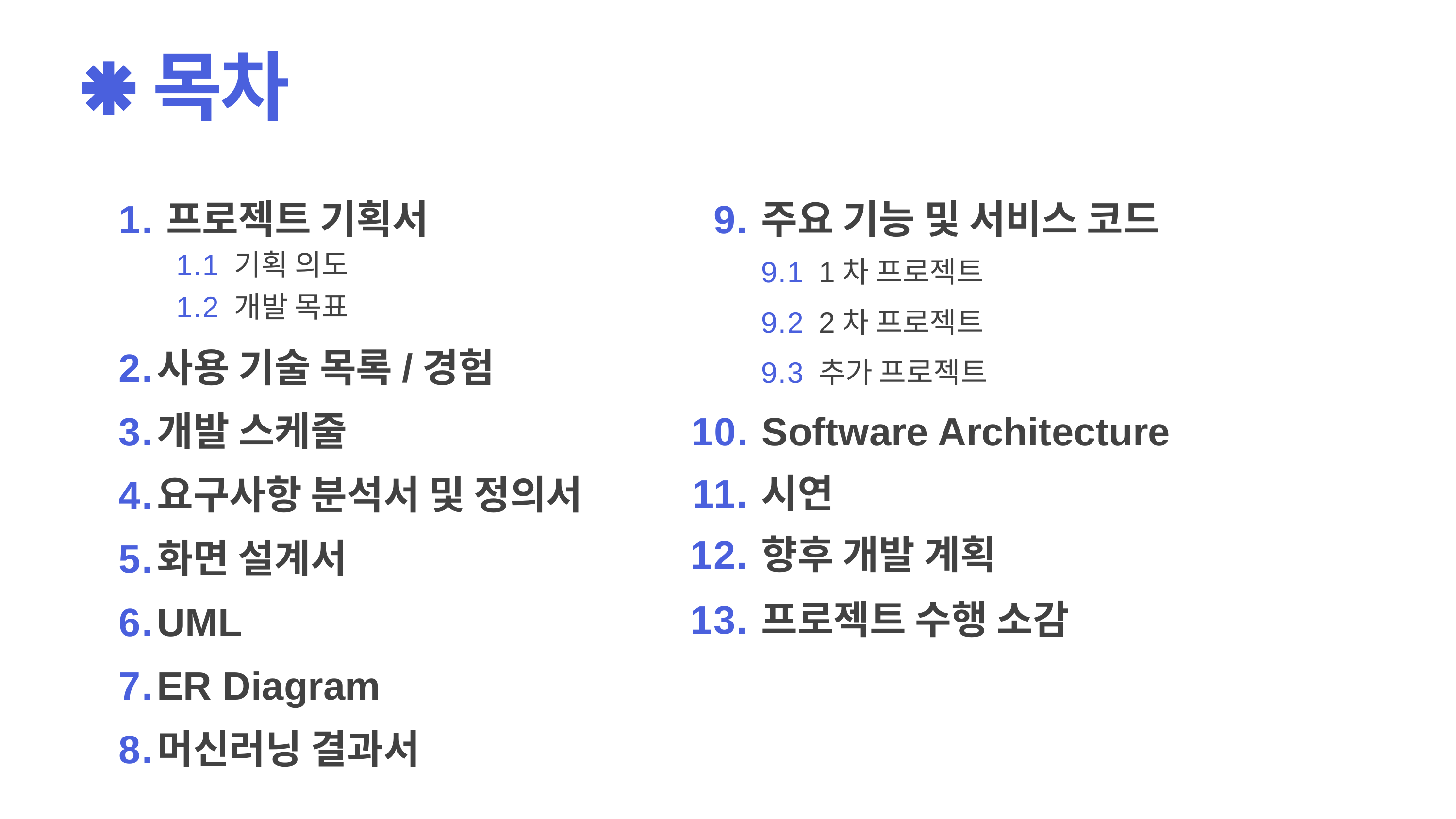

목차

1.
프로젝트 기획서
9.
주요 기능 및 서비스 코드
1.1
기획 의도
9.1
1차 프로젝트
1.2
개발 목표
9.2
2차 프로젝트
2.
사용 기술 목록/경험
9.3
추가 프로젝트
10.
Software Architecture
3.
개발 스케줄
11.
시연
4.
요구사항 분석서 및 정의서
12.
향후 개발 계획
5.
화면 설계서
13.
프로젝트 수행 소감
6.
UML
7.
ER Diagram
8.
머신러닝 결과서